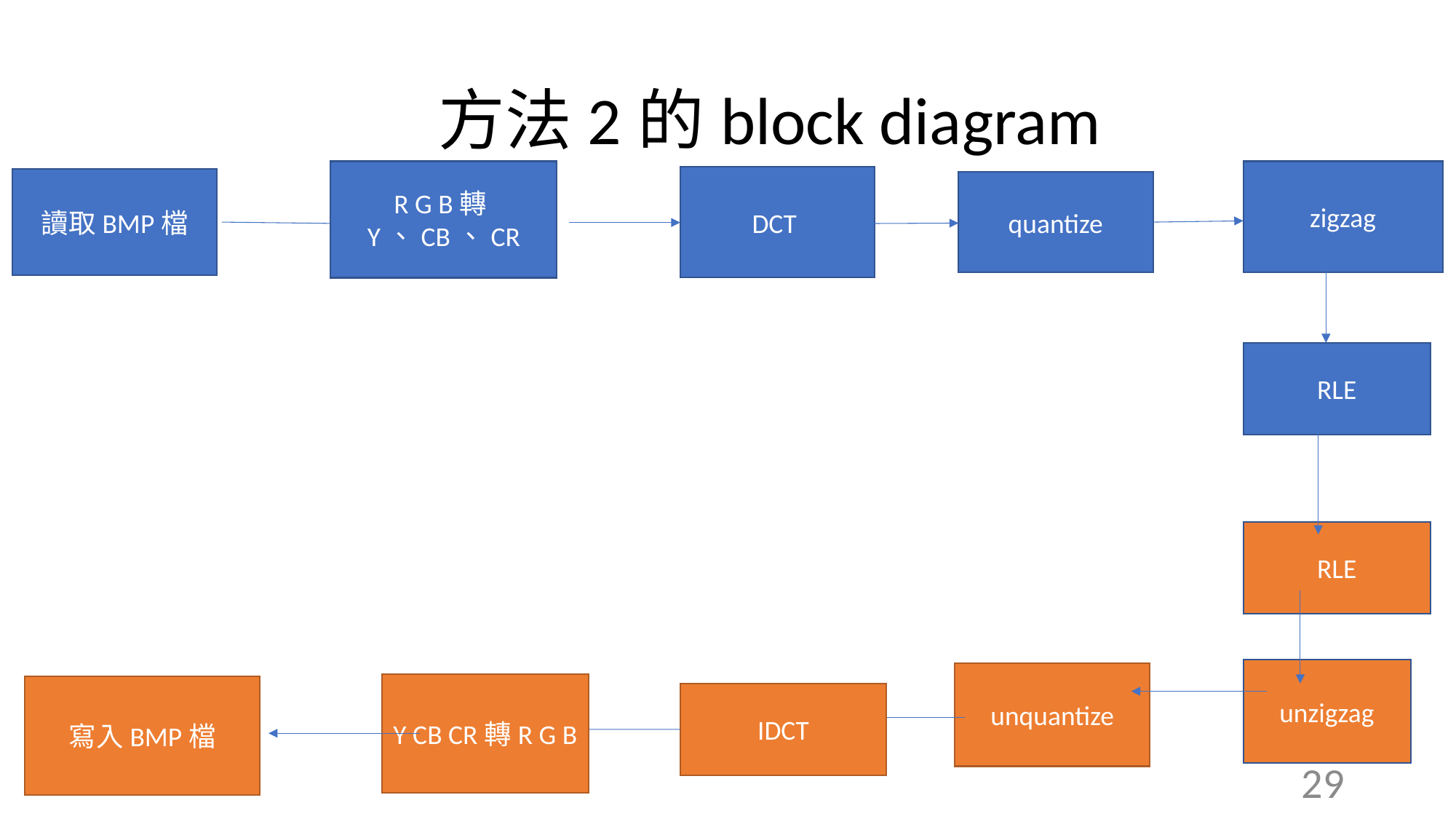

# 方法2的block diagram
R G B轉Y、CB、CR
zigzag
DCT
讀取BMP檔
quantize

RLE
RLE
unzigzag
unquantize
Y CB CR轉R G B
寫入BMP檔
IDCT
29